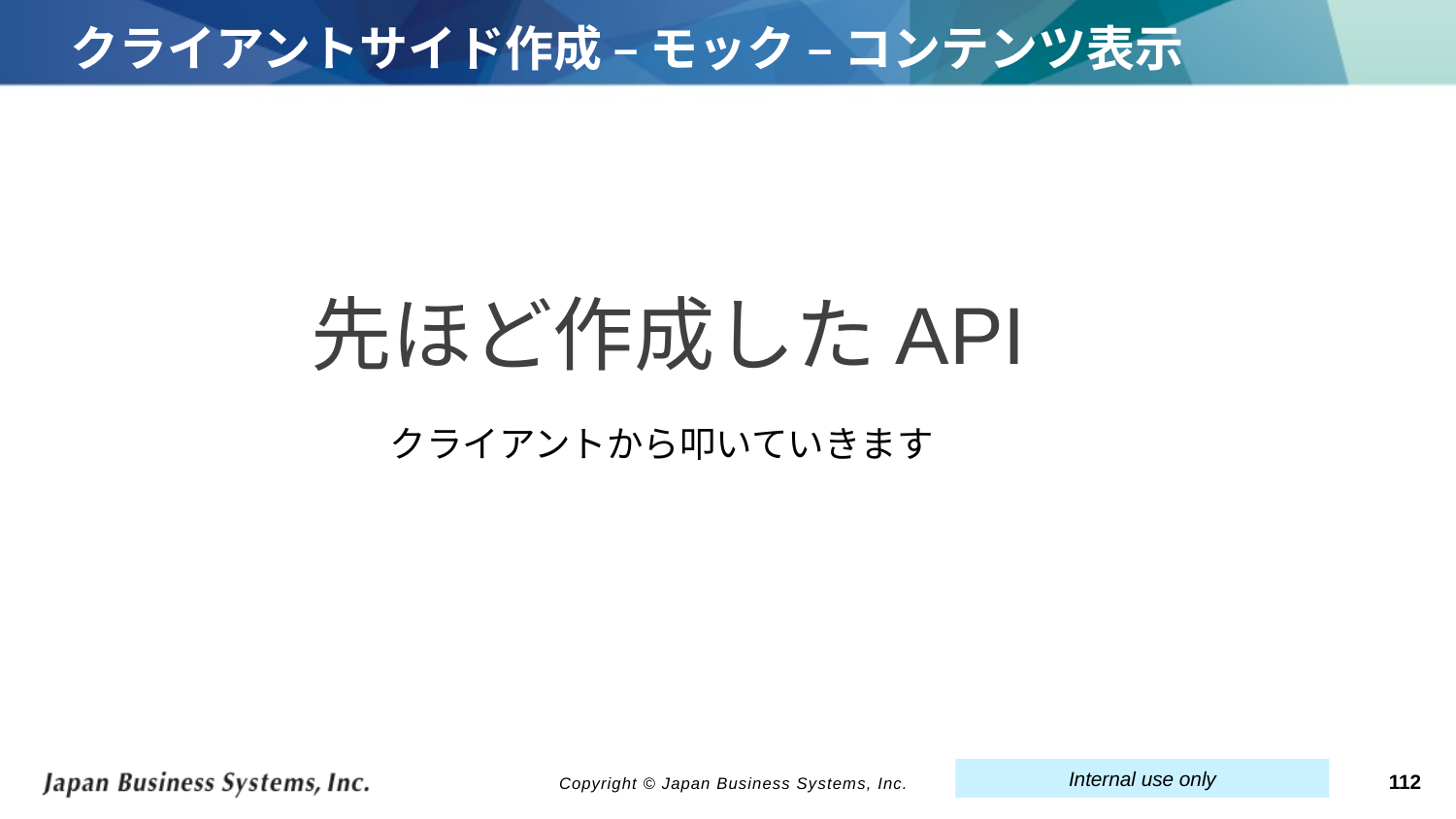

# クライアントサイド作成 – モック – コンテンツ表示
先ほど作成したAPI
クライアントから叩いていきます